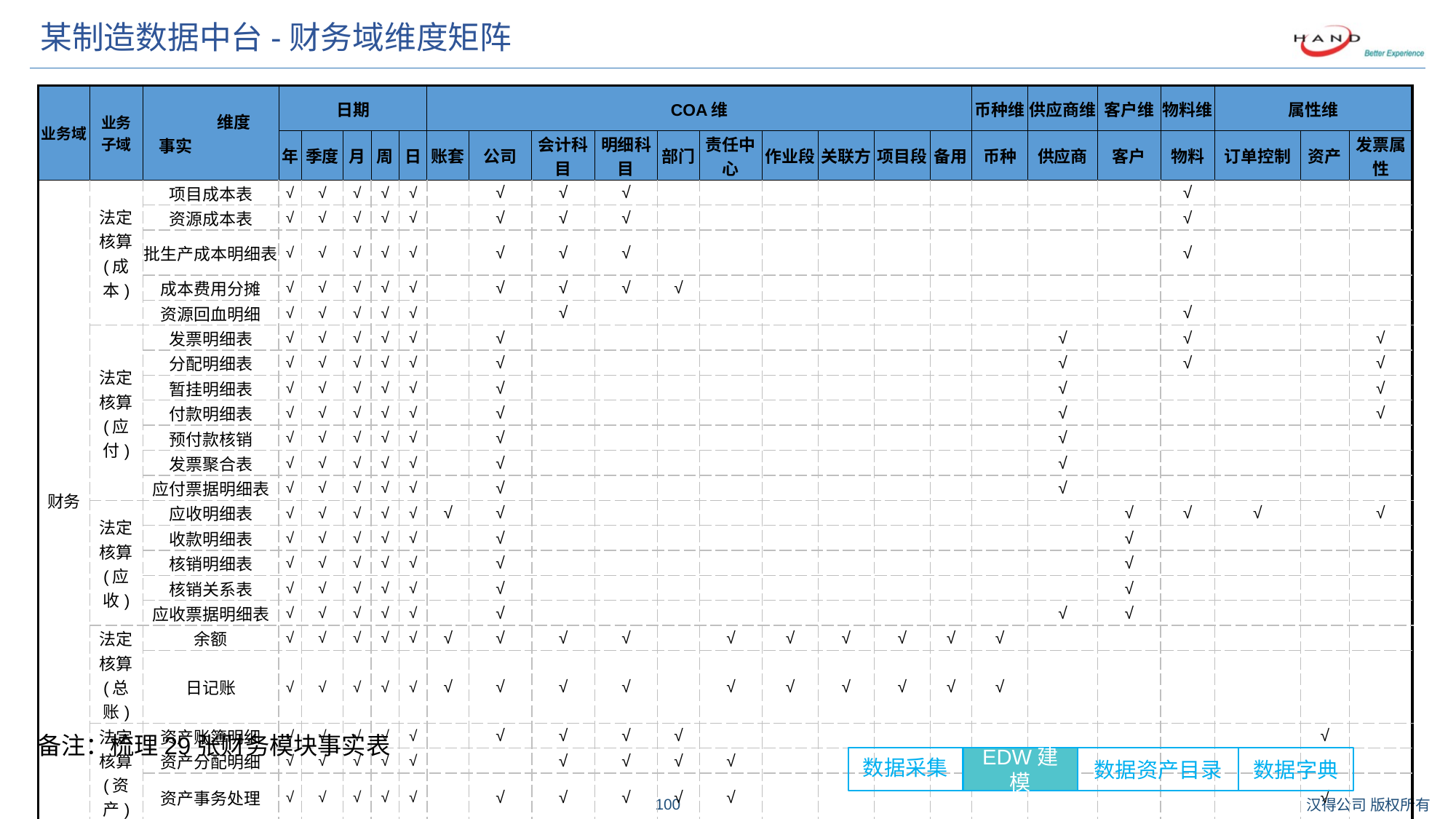

# 某制造数据中台-财务域维度矩阵
| 业务域 | 业务 子域 | 维度 事实 | 日期 |  |  |  |  | COA维 |  |  |  |  |  |  |  |  |  | 币种维 | 供应商维 | 客户维 | 物料维 | 属性维 |  |  |
| --- | --- | --- | --- | --- | --- | --- | --- | --- | --- | --- | --- | --- | --- | --- | --- | --- | --- | --- | --- | --- | --- | --- | --- | --- |
|  |  |  | 年 | 季度 | 月 | 周 | 日 | 账套 | 公司 | 会计科目 | 明细科目 | 部门 | 责任中心 | 作业段 | 关联方 | 项目段 | 备用 | 币种 | 供应商 | 客户 | 物料 | 订单控制 | 资产 | 发票属性 |
| 财务 | 法定 核算 (成本) | 项目成本表 | √ | √ | √ | √ | √ |  | √ | √ | √ |  |  |  |  |  |  |  |  |  | √ |  |  |  |
|  |  | 资源成本表 | √ | √ | √ | √ | √ |  | √ | √ | √ |  |  |  |  |  |  |  |  |  | √ |  |  |  |
|  |  | 批生产成本明细表 | √ | √ | √ | √ | √ |  | √ | √ | √ |  |  |  |  |  |  |  |  |  | √ |  |  |  |
|  |  | 成本费用分摊 | √ | √ | √ | √ | √ |  | √ | √ | √ | √ |  |  |  |  |  |  |  |  |  |  |  |  |
|  |  | 资源回血明细 | √ | √ | √ | √ | √ |  |  | √ |  |  |  |  |  |  |  |  |  |  | √ |  |  |  |
|  | 法定 核算 (应付) | 发票明细表 | √ | √ | √ | √ | √ |  | √ |  |  |  |  |  |  |  |  |  | √ |  | √ |  |  | √ |
|  |  | 分配明细表 | √ | √ | √ | √ | √ |  | √ |  |  |  |  |  |  |  |  |  | √ |  | √ |  |  | √ |
|  |  | 暂挂明细表 | √ | √ | √ | √ | √ |  | √ |  |  |  |  |  |  |  |  |  | √ |  |  |  |  | √ |
|  |  | 付款明细表 | √ | √ | √ | √ | √ |  | √ |  |  |  |  |  |  |  |  |  | √ |  |  |  |  | √ |
|  |  | 预付款核销 | √ | √ | √ | √ | √ |  | √ |  |  |  |  |  |  |  |  |  | √ |  |  |  |  |  |
|  |  | 发票聚合表 | √ | √ | √ | √ | √ |  | √ |  |  |  |  |  |  |  |  |  | √ |  |  |  |  |  |
|  |  | 应付票据明细表 | √ | √ | √ | √ | √ |  | √ |  |  |  |  |  |  |  |  |  | √ |  |  |  |  |  |
|  | 法定 核算 (应收) | 应收明细表 | √ | √ | √ | √ | √ | √ | √ |  |  |  |  |  |  |  |  |  |  | √ | √ | √ |  | √ |
|  |  | 收款明细表 | √ | √ | √ | √ | √ |  | √ |  |  |  |  |  |  |  |  |  |  | √ |  |  |  |  |
|  |  | 核销明细表 | √ | √ | √ | √ | √ |  | √ |  |  |  |  |  |  |  |  |  |  | √ |  |  |  |  |
|  |  | 核销关系表 | √ | √ | √ | √ | √ |  | √ |  |  |  |  |  |  |  |  |  |  | √ |  |  |  |  |
|  |  | 应收票据明细表 | √ | √ | √ | √ | √ |  | √ |  |  |  |  |  |  |  |  |  | √ | √ |  |  |  |  |
|  | 法定 核算 (总账) | 余额 | √ | √ | √ | √ | √ | √ | √ | √ | √ |  | √ | √ | √ | √ | √ | √ |  |  |  |  |  |  |
|  |  | 日记账 | √ | √ | √ | √ | √ | √ | √ | √ | √ |  | √ | √ | √ | √ | √ | √ |  |  |  |  |  |  |
|  | 法定 核算 (资产) | 资产账簿明细 | √ | √ | √ | √ | √ |  | √ | √ | √ | √ |  |  |  |  |  |  |  |  |  |  | √ |  |
|  |  | 资产分配明细 | √ | √ | √ | √ | √ |  |  | √ | √ | √ | √ |  |  |  |  |  |  |  |  |  |  |  |
|  |  | 资产事务处理 | √ | √ | √ | √ | √ |  | √ | √ | √ | √ | √ |  |  |  |  |  |  |  |  |  | √ |  |
备注：梳理29张财务模块事实表
数据采集
EDW建模
数据资产目录
数据字典